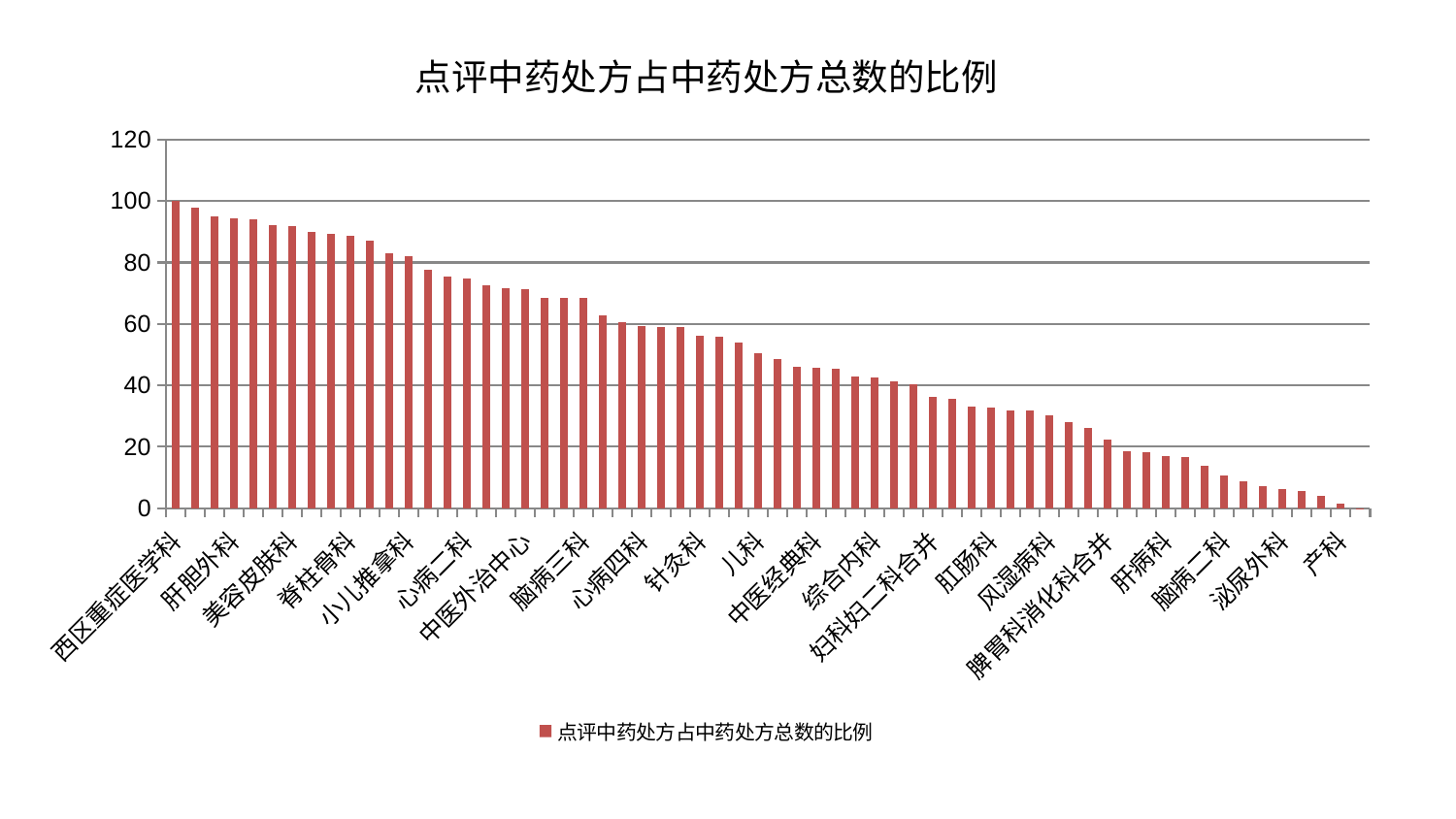

### Chart: 点评中药处方占中药处方总数的比例

| Category | 点评中药处方占中药处方总数的比例 |
|---|---|
| 西区重症医学科 | 100.00000000000001 |
| 乳腺甲状腺外科 | 97.89471640421571 |
| 肾脏内科 | 94.90693778498247 |
| 肝胆外科 | 94.32978151537577 |
| 神经内科 | 93.95958896108337 |
| 脾胃病科 | 92.16496273132404 |
| 美容皮肤科 | 91.88008927003646 |
| 内分泌科 | 89.88017169554621 |
| 肿瘤内科 | 89.25659938130804 |
| 脊柱骨科 | 88.65369223539496 |
| 东区肾病科 | 87.00124863374715 |
| 显微骨科 | 83.12986968873469 |
| 小儿推拿科 | 81.95794204754095 |
| 微创骨科 | 77.70653147637299 |
| 心病一科 | 75.27932615258591 |
| 心病二科 | 74.83636028302737 |
| 胸外科 | 72.74607647540479 |
| 耳鼻喉科 | 71.51826238201318 |
| 中医外治中心 | 71.19089747821282 |
| 老年医学科 | 68.46135037481476 |
| 眼科 | 68.44008775648506 |
| 脑病三科 | 68.37964540013833 |
| 小儿骨科 | 62.89168146125209 |
| 治未病中心 | 60.73385260489857 |
| 心病四科 | 59.377119014987166 |
| 心血管内科 | 59.11607462563467 |
| 康复科 | 58.92048352392143 |
| 针灸科 | 56.14281265330673 |
| 男科 | 55.9476466310701 |
| 皮肤科 | 53.83789920727939 |
| 儿科 | 50.43794687459539 |
| 东区重症医学科 | 48.483591449666115 |
| 骨科 | 46.11211527008397 |
| 中医经典科 | 45.71939181419156 |
| 运动损伤骨科 | 45.423083654442024 |
| 普通外科 | 43.029553067116616 |
| 综合内科 | 42.5025136662462 |
| 创伤骨科 | 41.34740815172014 |
| 脑病一科 | 40.32746864598564 |
| 妇科妇二科合并 | 36.38969700500844 |
| 妇二科 | 35.463825355870036 |
| 妇科 | 33.00828515174764 |
| 肛肠科 | 32.91517811629844 |
| 消化内科 | 31.901858281219152 |
| 身心医学科 | 31.691141033214876 |
| 风湿病科 | 30.14843062330979 |
| 重症医学科 | 27.98666012597819 |
| 神经外科 | 26.03052506439576 |
| 脾胃科消化科合并 | 22.231221058871665 |
| 周围血管科 | 18.57555918248078 |
| 呼吸内科 | 18.381191122820567 |
| 肝病科 | 16.952592292840254 |
| 肾病科 | 16.51361494758191 |
| 关节骨科 | 13.673505997603163 |
| 脑病二科 | 10.675396074288098 |
| 口腔科 | 8.705769033971178 |
| 血液科 | 7.1460379263839044 |
| 泌尿外科 | 6.255336098556674 |
| 心病三科 | 5.650677296183706 |
| 推拿科 | 3.8876803332929843 |
| 产科 | 1.405361039551431 |
| 医院 | 0.011407125929179666 |
158